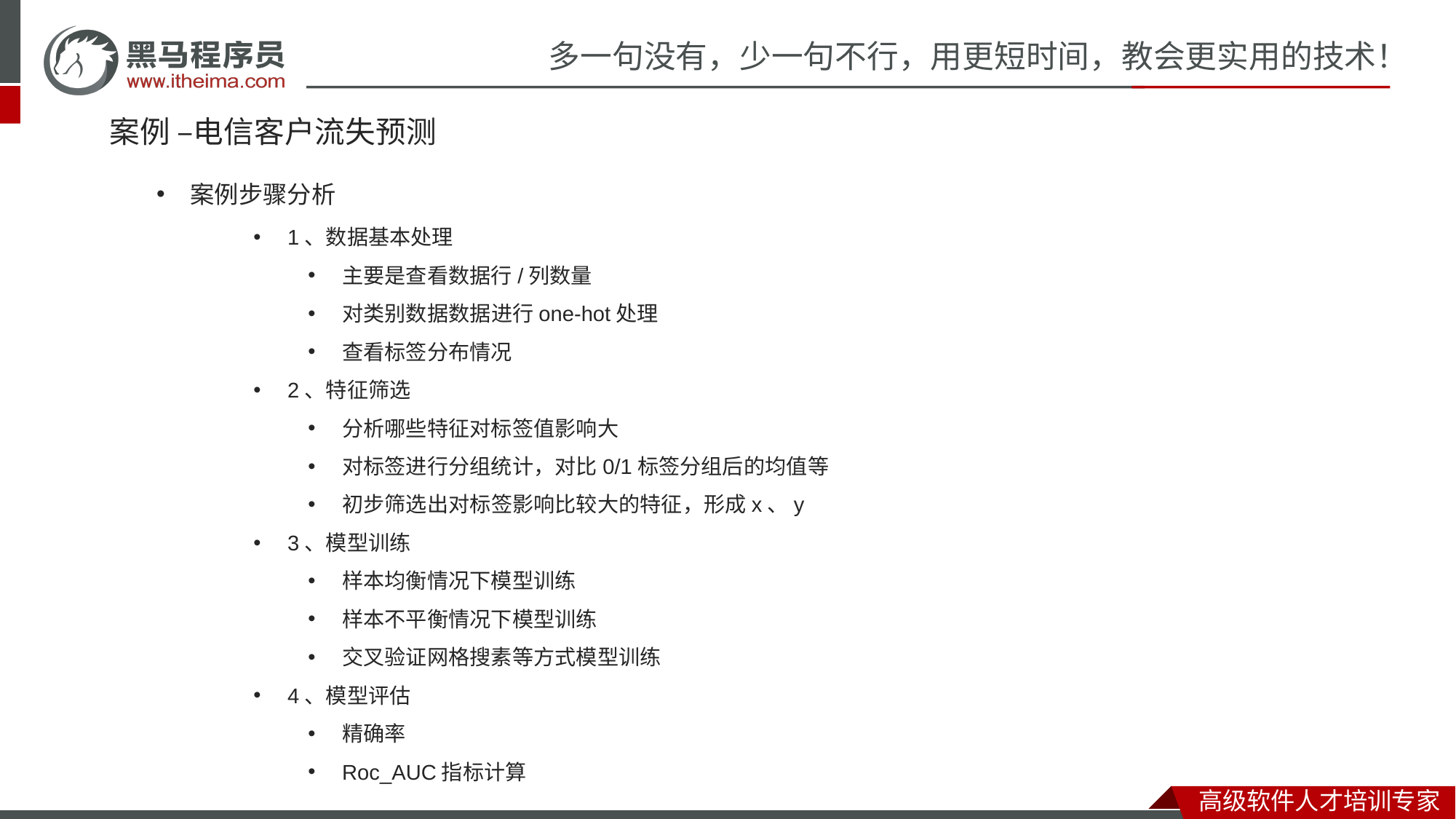

# 案例 –电信客户流失预测
案例步骤分析
1、数据基本处理
主要是查看数据行/列数量
对类别数据数据进行one-hot处理
查看标签分布情况
2、特征筛选
分析哪些特征对标签值影响大
对标签进行分组统计，对比0/1标签分组后的均值等
初步筛选出对标签影响比较大的特征，形成x、y
3、模型训练
样本均衡情况下模型训练
样本不平衡情况下模型训练
交叉验证网格搜素等方式模型训练
4、模型评估
精确率
Roc_AUC指标计算